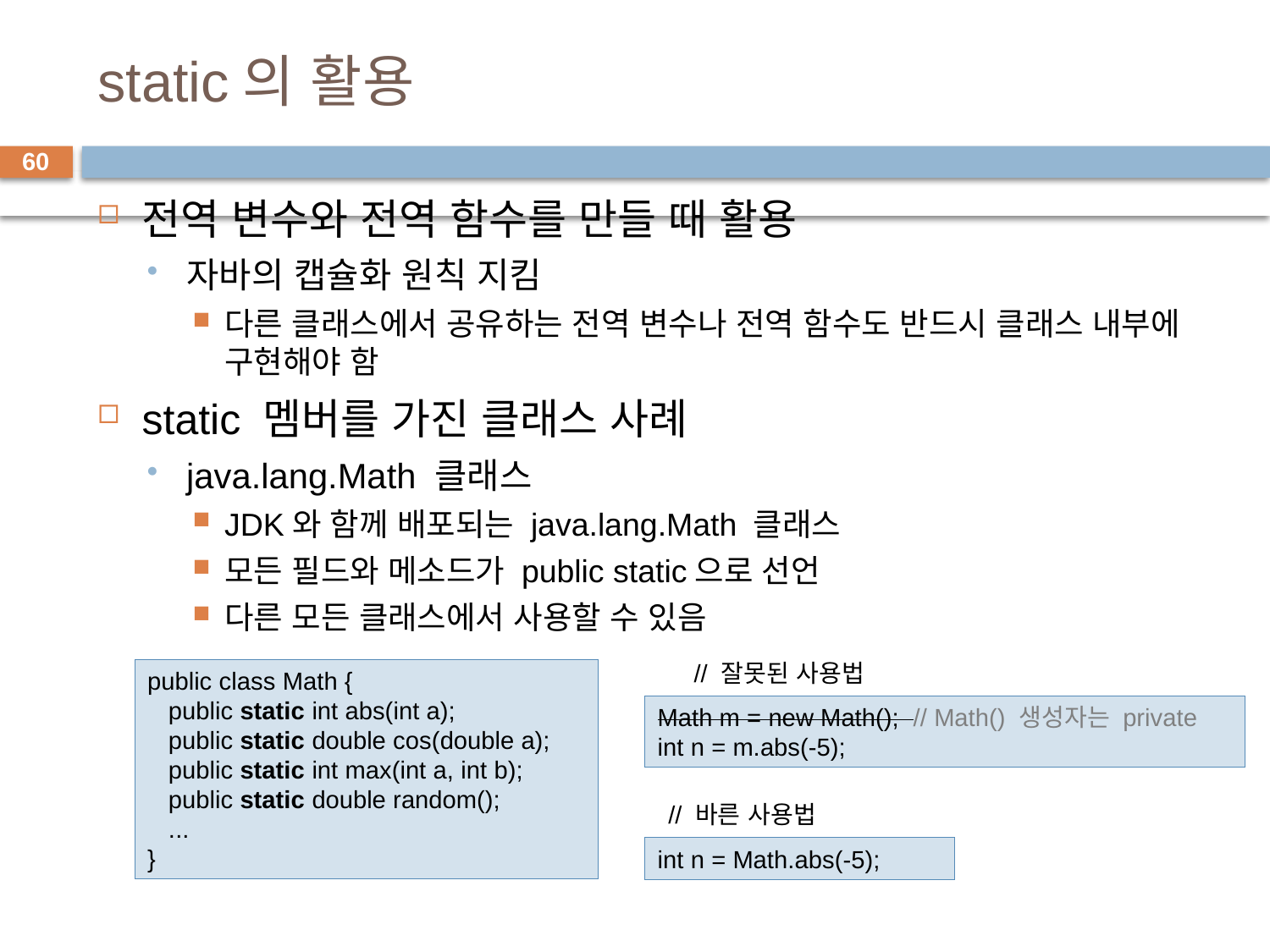

# static의 활용
60
전역 변수와 전역 함수를 만들 때 활용
자바의 캡슐화 원칙 지킴
다른 클래스에서 공유하는 전역 변수나 전역 함수도 반드시 클래스 내부에 구현해야 함
static 멤버를 가진 클래스 사례
java.lang.Math 클래스
JDK와 함께 배포되는 java.lang.Math 클래스
모든 필드와 메소드가 public static으로 선언
다른 모든 클래스에서 사용할 수 있음

// 잘못된 사용법
public class Math {
   public static int abs(int a);
   public static double cos(double a);
   public static int max(int a, int b);
   public static double random();
   ...
}
Math m = new Math();  // Math() 생성자는 private
int n = m.abs(-5);
// 바른 사용법
int n = Math.abs(-5);